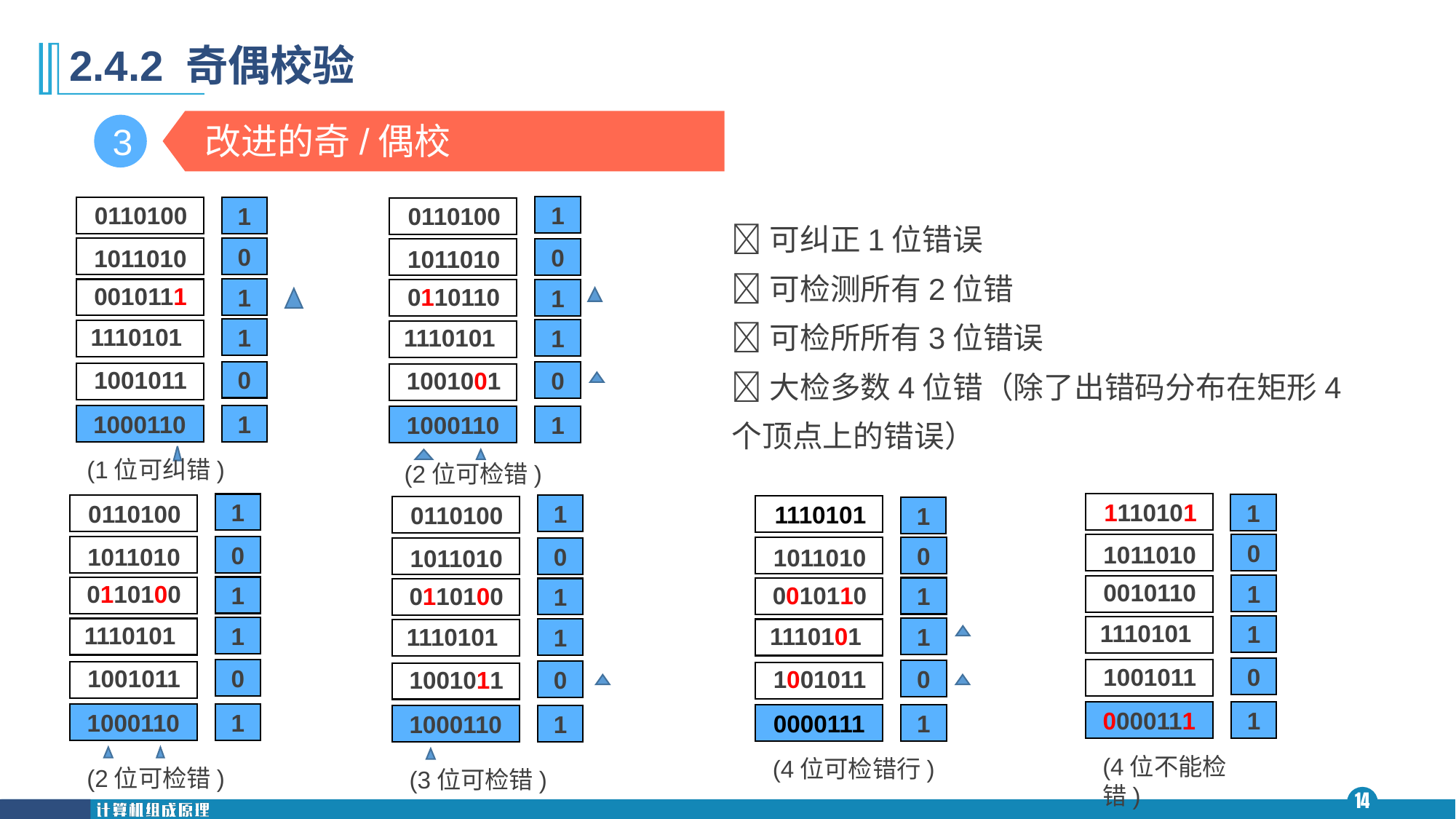

# 2.4.2 奇偶校验

改进的奇/偶校
3
0110100
0110100
1

1

•可纠正1位错误
•可检测所有2位错
•可检所所有3位错误
•大检多数4位错（除了出错码分布在矩形4个顶点上的错误）

1011010
0

1011010
0
0010111
0110110
1

1

1110101
1110101
1
1

1001011
1001001
0
0

1000110
1
1000110
1

(1位可纠错)

(2位可检错)
1110101

0110100
1
1110101
1
0110100

1

1

1011010
0

1011010
0

1011010
0

1011010
0
0010110
0110100
0010110
1
0110100

1

1

1

1110101
1110101
1
1110101
1110101

1
1

1

1001011
0
1001011
1001011
1001011

0
0
0

0000111
1
1000110
1
0000111
1
1000110
1
(4位不能检错)

(4位可检错行)

(2位可检错)
(3位可检错)